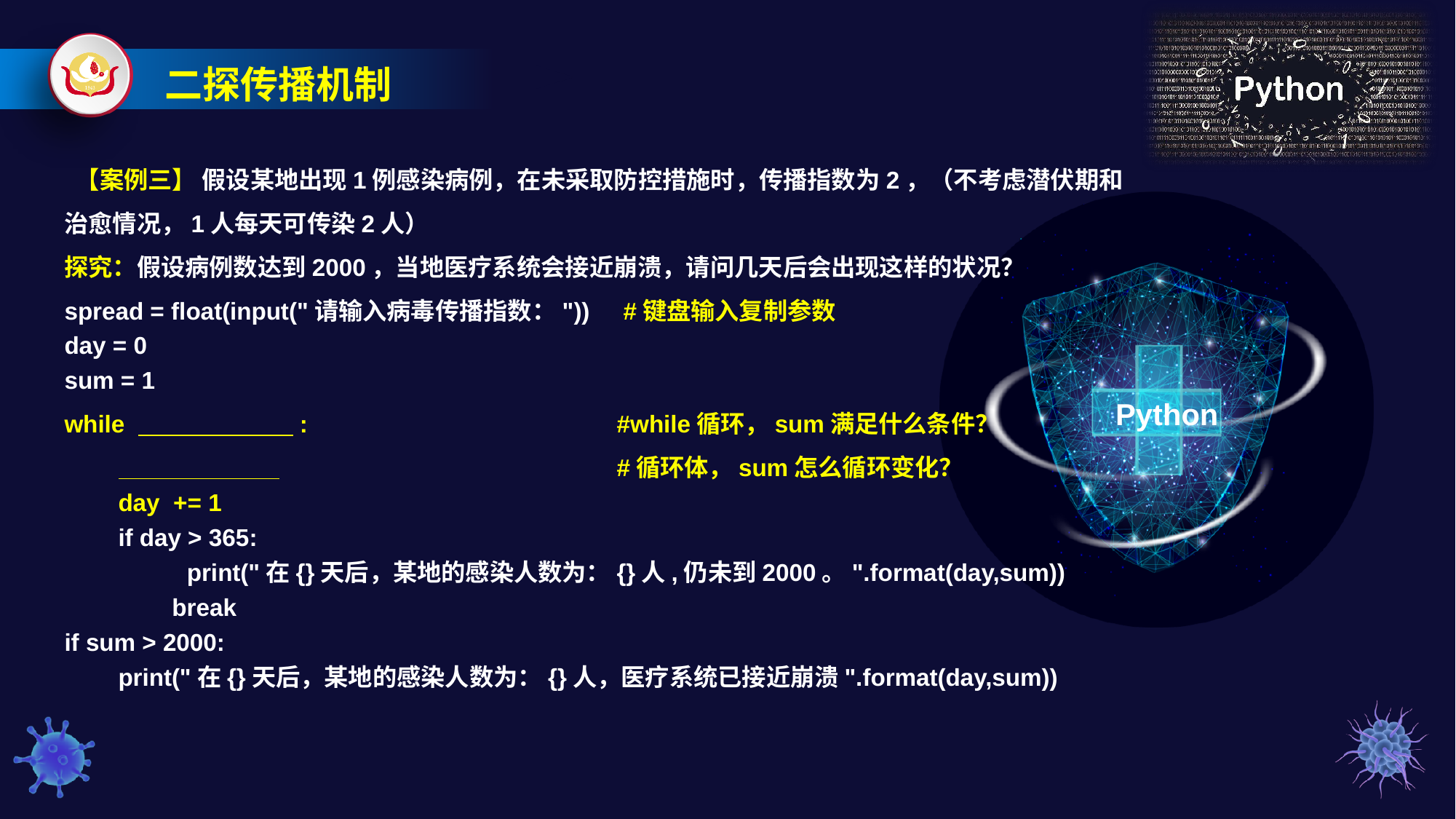

二探传播机制
 【案例三】 假设某地出现1例感染病例，在未采取防控措施时，传播指数为2，（不考虑潜伏期和治愈情况，1人每天可传染2人）
探究：假设病例数达到2000，当地医疗系统会接近崩溃，请问几天后会出现这样的状况？
spread = float(input("请输入病毒传播指数："))     #键盘输入复制参数
day = 0
sum = 1
while                          :	          		 #while循环，sum满足什么条件？
                                 :                		 #循环体，sum怎么循环变化？
        day  += 1
        if day > 365:
        	  print("在{}天后，某地的感染人数为：{}人,仍未到2000。".format(day,sum))
                break
if sum > 2000:
        print("在{}天后，某地的感染人数为：{}人，医疗系统已接近崩溃".format(day,sum))
Python